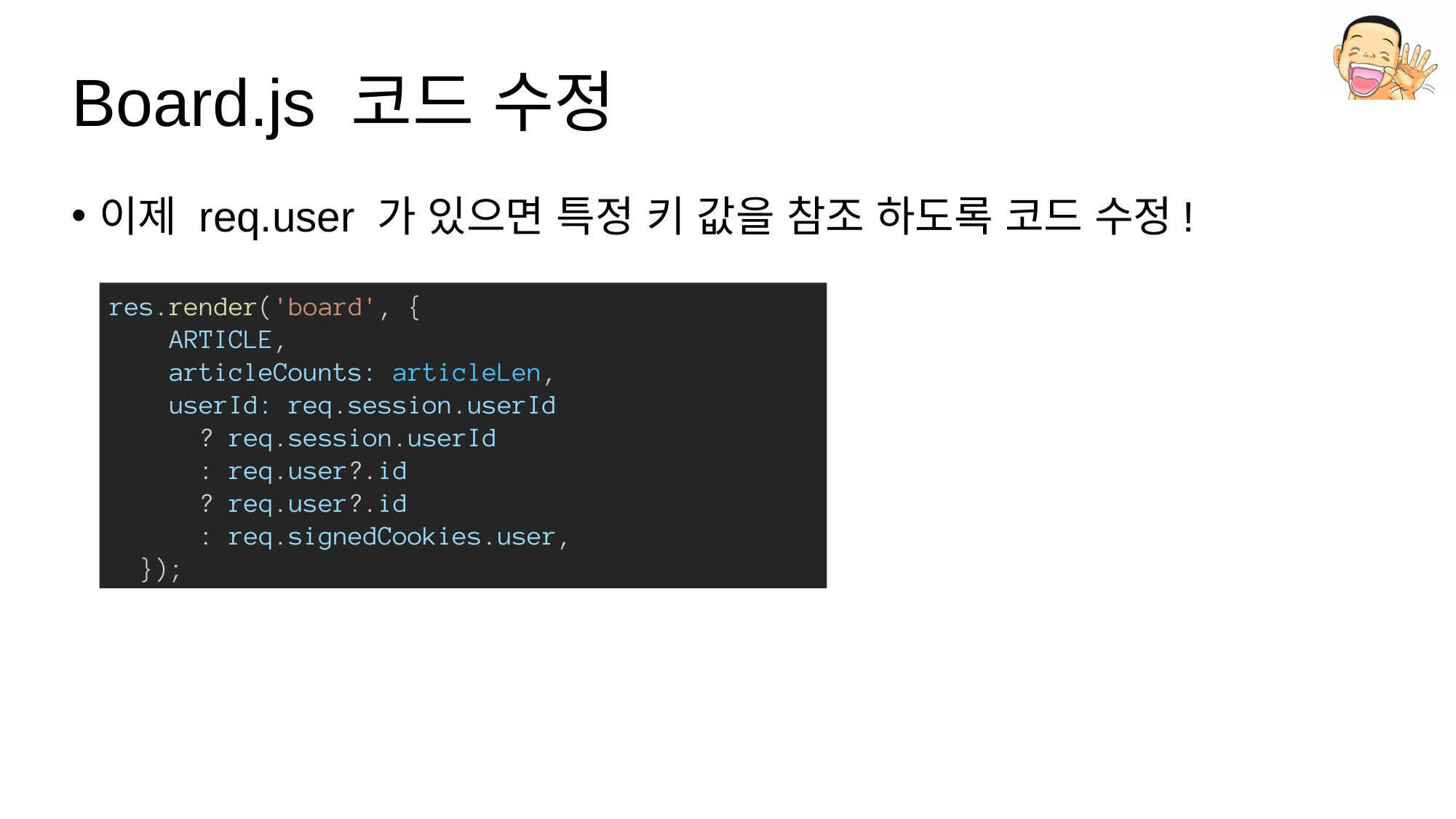

# Board.js 코드 수정
이제 req.user 가 있으면 특정 키 값을 참조 하도록 코드 수정!
res.render('board', {
    ARTICLE,
    articleCounts: articleLen,
    userId: req.session.userId
      ? req.session.userId
      : req.user?.id
      ? req.user?.id
      : req.signedCookies.user,
  });